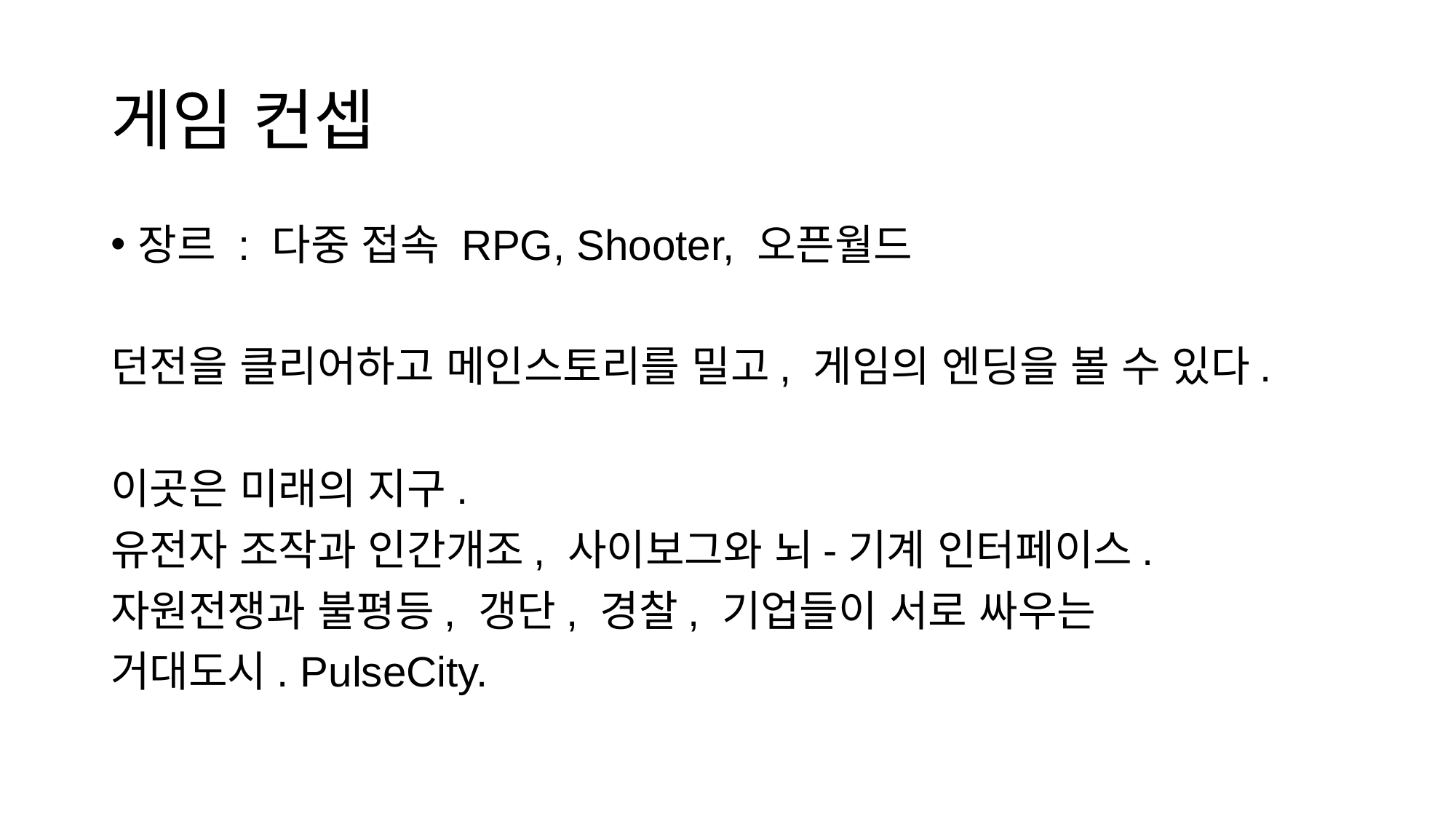

# 게임 컨셉
장르 : 다중 접속 RPG, Shooter, 오픈월드

던전을 클리어하고 메인스토리를 밀고, 게임의 엔딩을 볼 수 있다.

이곳은 미래의 지구.
유전자 조작과 인간개조, 사이보그와 뇌-기계 인터페이스.
자원전쟁과 불평등, 갱단, 경찰, 기업들이 서로 싸우는
거대도시. PulseCity.